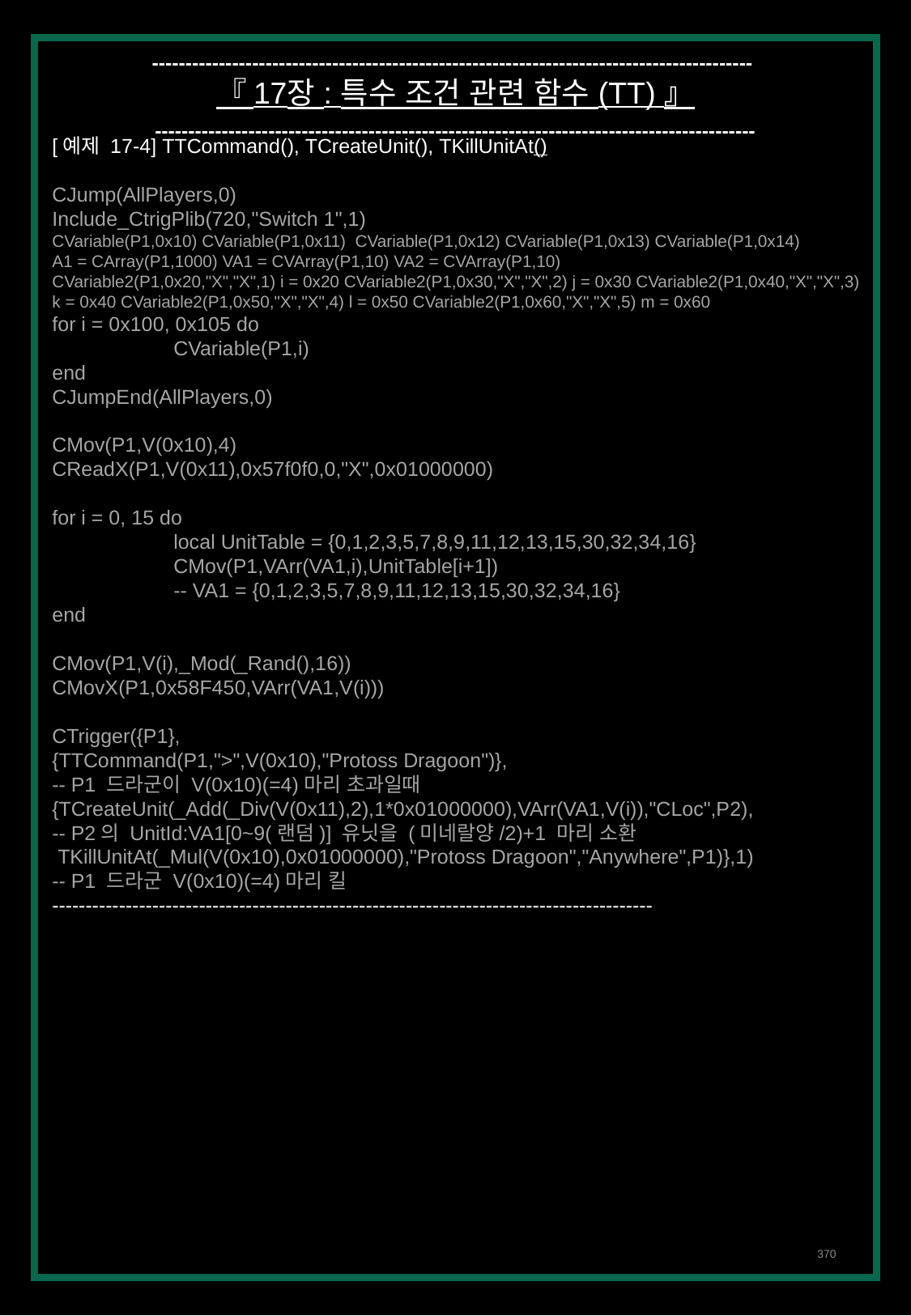

------------------------------------------------------------------------------------------
『 17장 : 특수 조건 관련 함수 (TT) 』
------------------------------------------------------------------------------------------
[예제 17-4] TTCommand(), TCreateUnit(), TKillUnitAt()

CJump(AllPlayers,0)
Include_CtrigPlib(720,"Switch 1",1)
CVariable(P1,0x10) CVariable(P1,0x11)  CVariable(P1,0x12) CVariable(P1,0x13) CVariable(P1,0x14)
A1 = CArray(P1,1000) VA1 = CVArray(P1,10) VA2 = CVArray(P1,10)
CVariable2(P1,0x20,"X","X",1) i = 0x20 CVariable2(P1,0x30,"X","X",2) j = 0x30 CVariable2(P1,0x40,"X","X",3)
k = 0x40 CVariable2(P1,0x50,"X","X",4) l = 0x50 CVariable2(P1,0x60,"X","X",5) m = 0x60
for i = 0x100, 0x105 do
	CVariable(P1,i)
end
CJumpEnd(AllPlayers,0)

CMov(P1,V(0x10),4)
CReadX(P1,V(0x11),0x57f0f0,0,"X",0x01000000)

for i = 0, 15 do
	local UnitTable = {0,1,2,3,5,7,8,9,11,12,13,15,30,32,34,16}
	CMov(P1,VArr(VA1,i),UnitTable[i+1])
	-- VA1 = {0,1,2,3,5,7,8,9,11,12,13,15,30,32,34,16}
end

CMov(P1,V(i),_Mod(_Rand(),16))
CMovX(P1,0x58F450,VArr(VA1,V(i)))

CTrigger({P1},
{TTCommand(P1,">",V(0x10),"Protoss Dragoon")},
-- P1 드라군이 V(0x10)(=4)마리 초과일때
{TCreateUnit(_Add(_Div(V(0x11),2),1*0x01000000),VArr(VA1,V(i)),"CLoc",P2),
-- P2의 UnitId:VA1[0~9(랜덤)] 유닛을 (미네랄양/2)+1 마리 소환
 TKillUnitAt(_Mul(V(0x10),0x01000000),"Protoss Dragoon","Anywhere",P1)},1)
-- P1 드라군 V(0x10)(=4)마리 킬
------------------------------------------------------------------------------------------
370